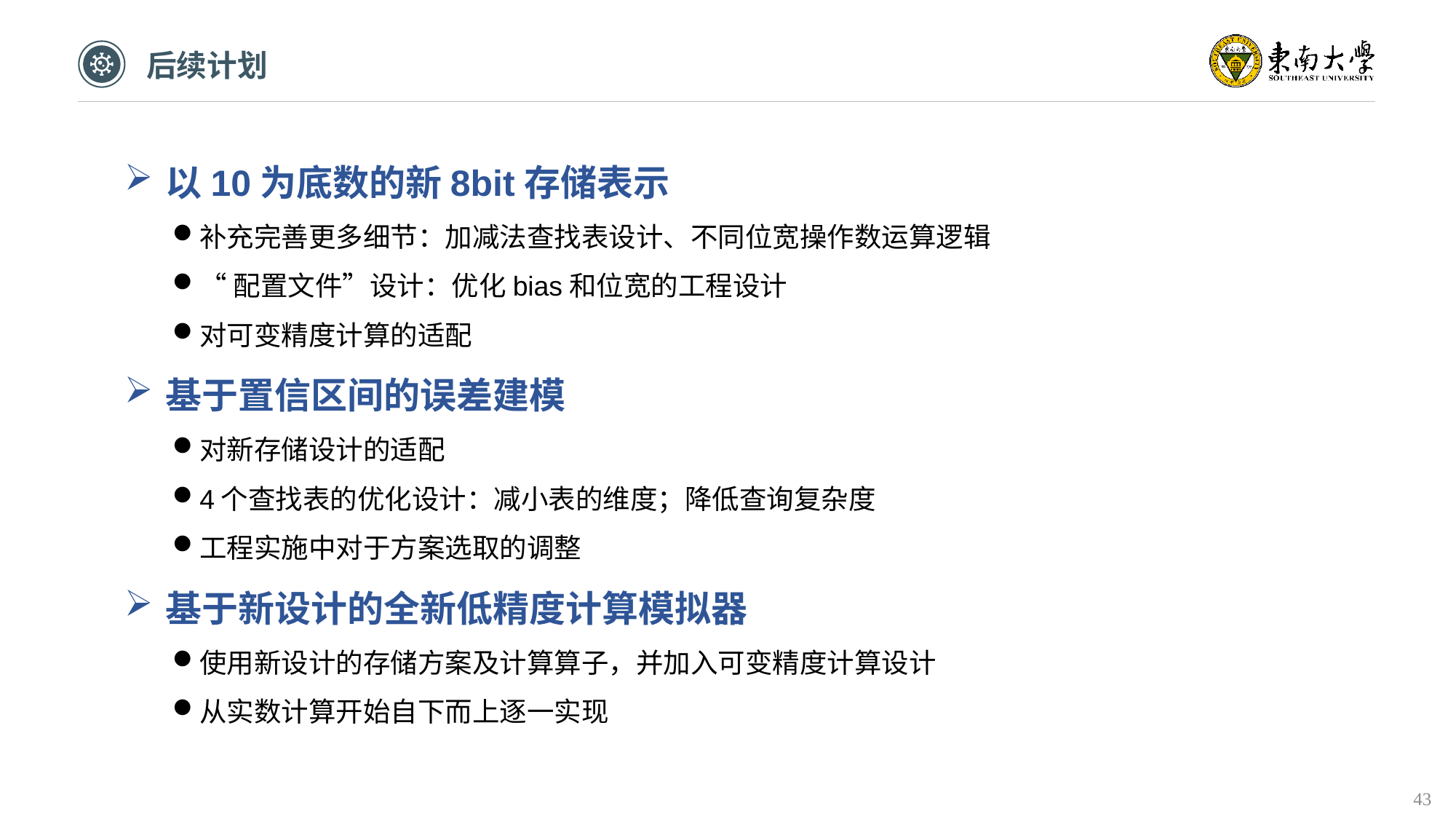

后续计划
以10为底数的新8bit存储表示
补充完善更多细节：加减法查找表设计、不同位宽操作数运算逻辑
“配置文件”设计：优化bias和位宽的工程设计
对可变精度计算的适配
基于置信区间的误差建模
对新存储设计的适配
4个查找表的优化设计：减小表的维度；降低查询复杂度
工程实施中对于方案选取的调整
基于新设计的全新低精度计算模拟器
使用新设计的存储方案及计算算子，并加入可变精度计算设计
从实数计算开始自下而上逐一实现